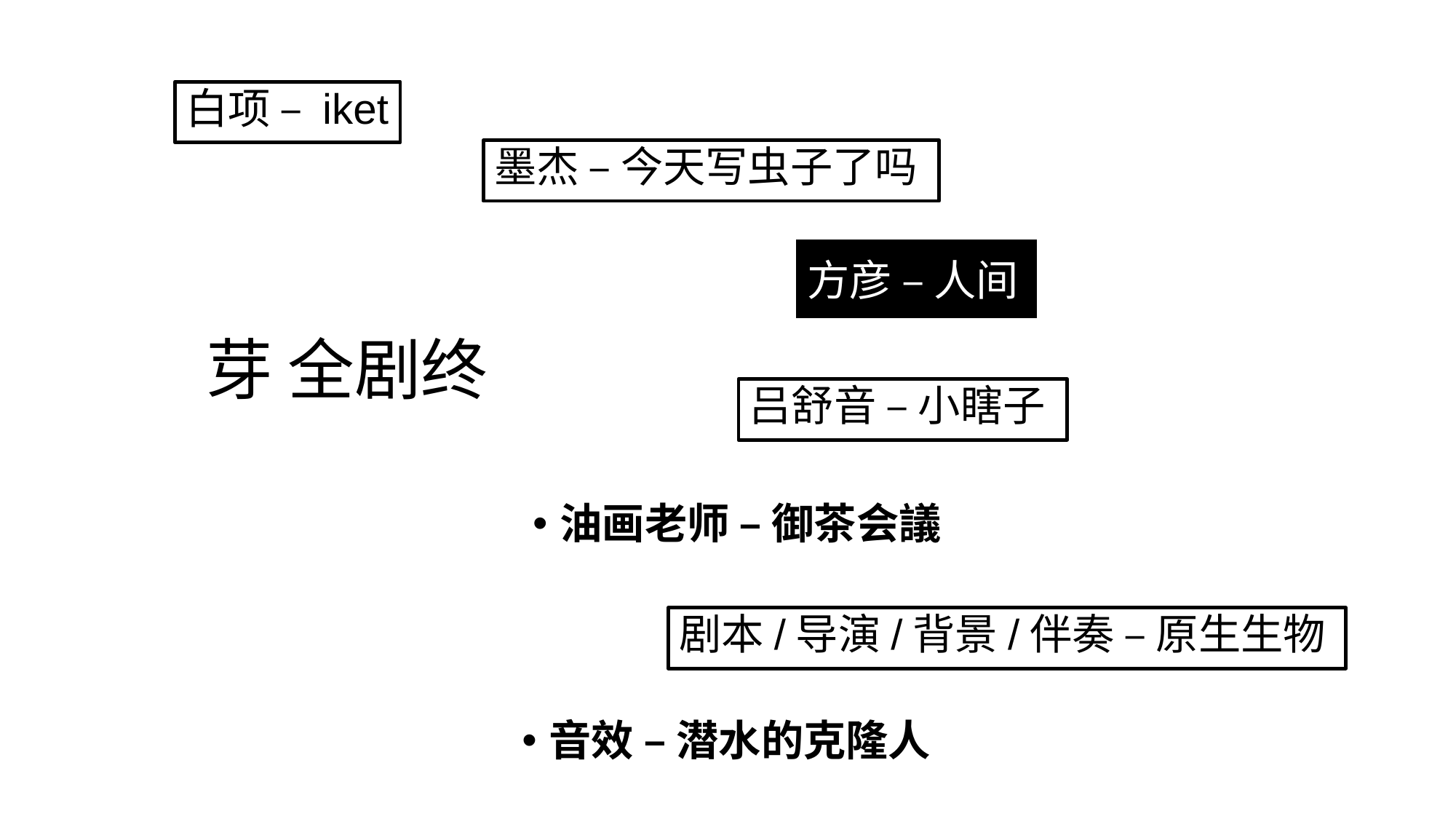

白项 – iket
墨杰 – 今天写虫子了吗
方彦 – 人间
芽 全剧终
吕舒音 – 小瞎子
油画老师 – 御茶会議
剧本/导演/背景/伴奏 – 原生生物
音效 – 潜水的克隆人